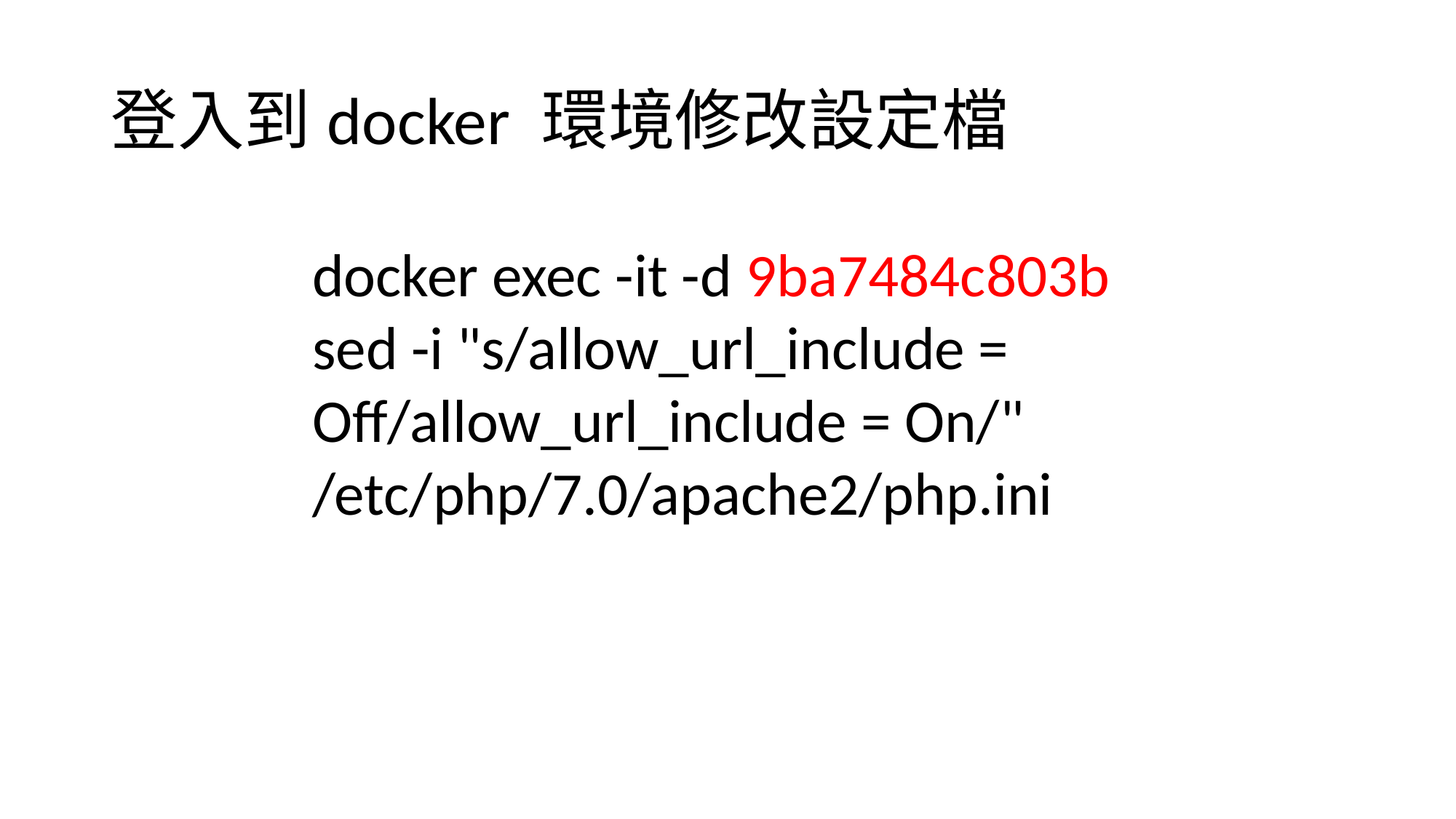

# 登入到docker 環境修改設定檔
docker exec -it -d 9ba7484c803b sed -i "s/allow_url_include = Off/allow_url_include = On/" /etc/php/7.0/apache2/php.ini